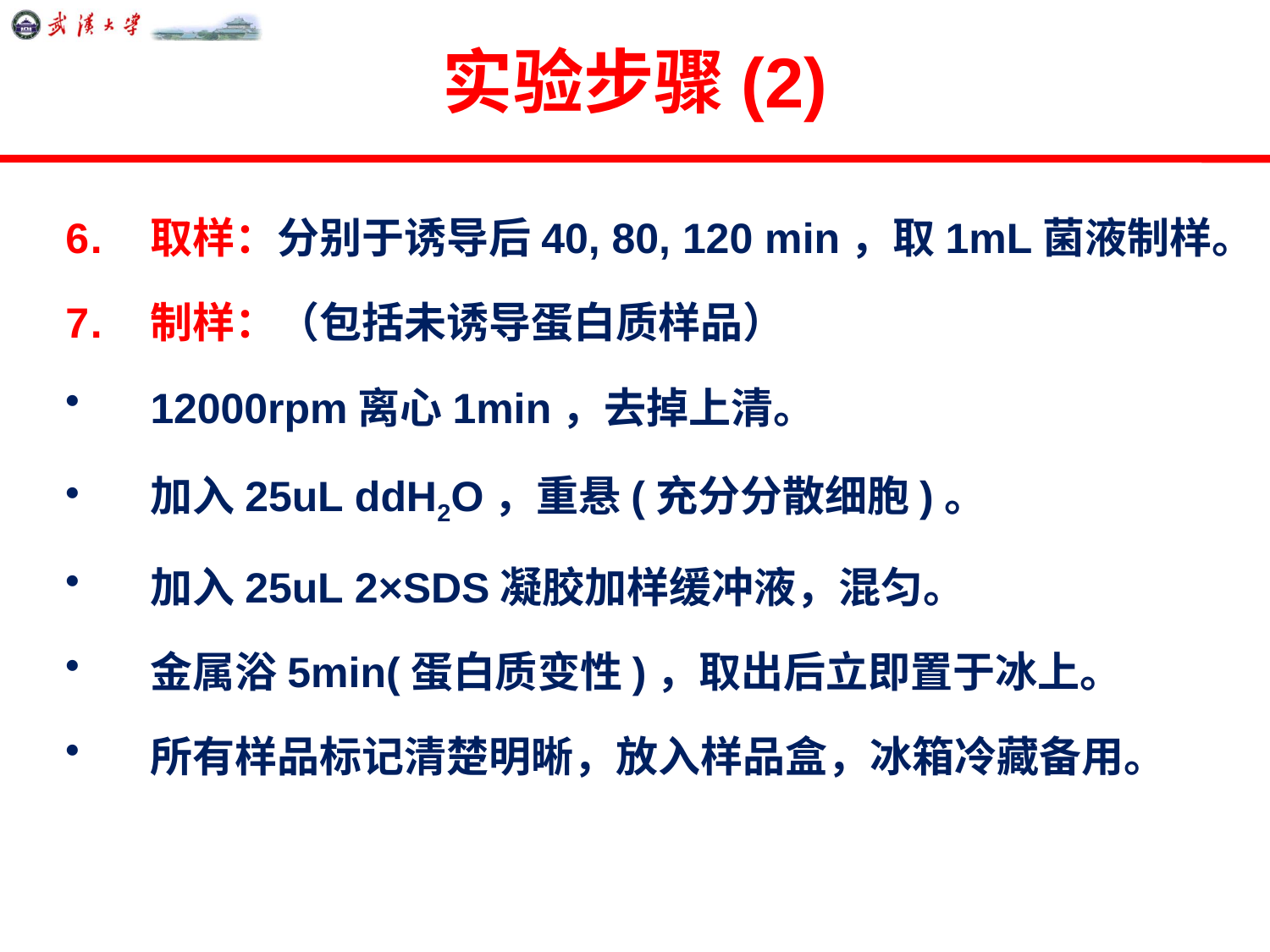

# 实验步骤(2)
取样：分别于诱导后40, 80, 120 min，取1mL菌液制样。
制样：（包括未诱导蛋白质样品）
12000rpm离心1min，去掉上清。
加入25uL ddH2O，重悬(充分分散细胞)。
加入25uL 2×SDS凝胶加样缓冲液，混匀。
金属浴5min(蛋白质变性)，取出后立即置于冰上。
所有样品标记清楚明晰，放入样品盒，冰箱冷藏备用。